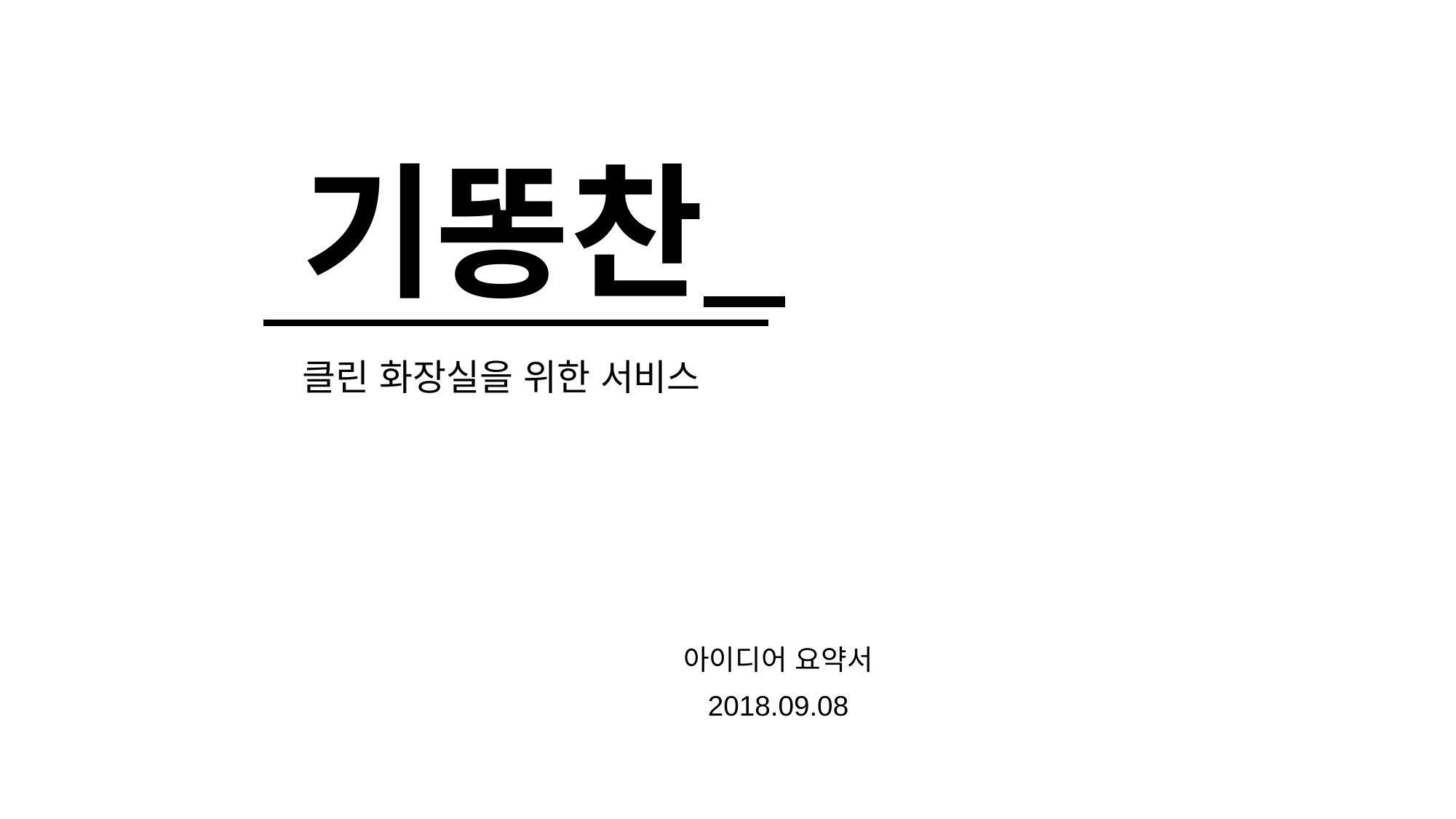

# 기똥찬
  클린 화장실을 위한 서비스

							아이디어 요약서
							2018.09.08